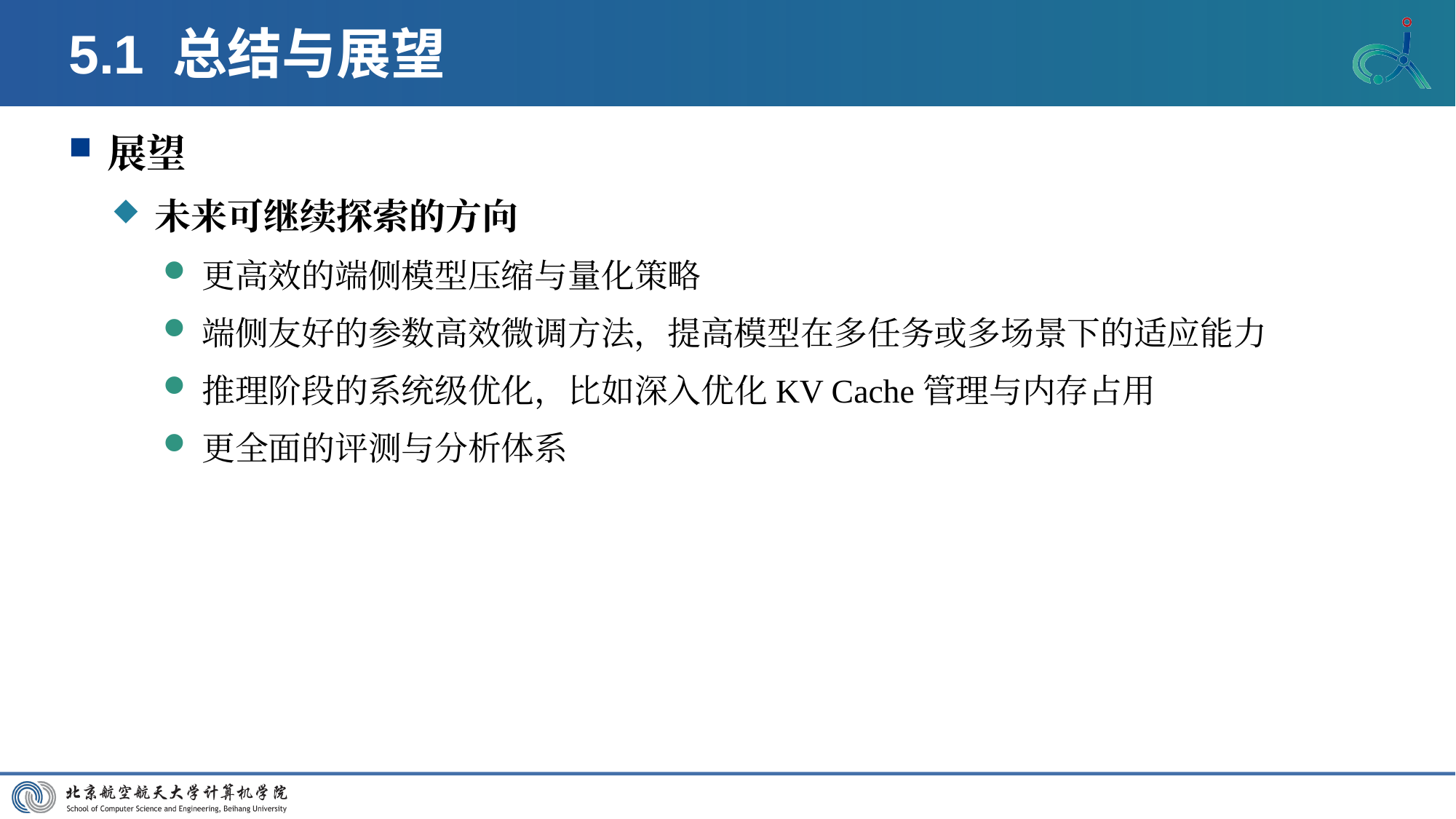

# 5.1 总结与展望
展望
未来可继续探索的方向
更高效的端侧模型压缩与量化策略
端侧友好的参数高效微调方法，提高模型在多任务或多场景下的适应能力
推理阶段的系统级优化，比如深入优化KV Cache管理与内存占用
更全面的评测与分析体系
32